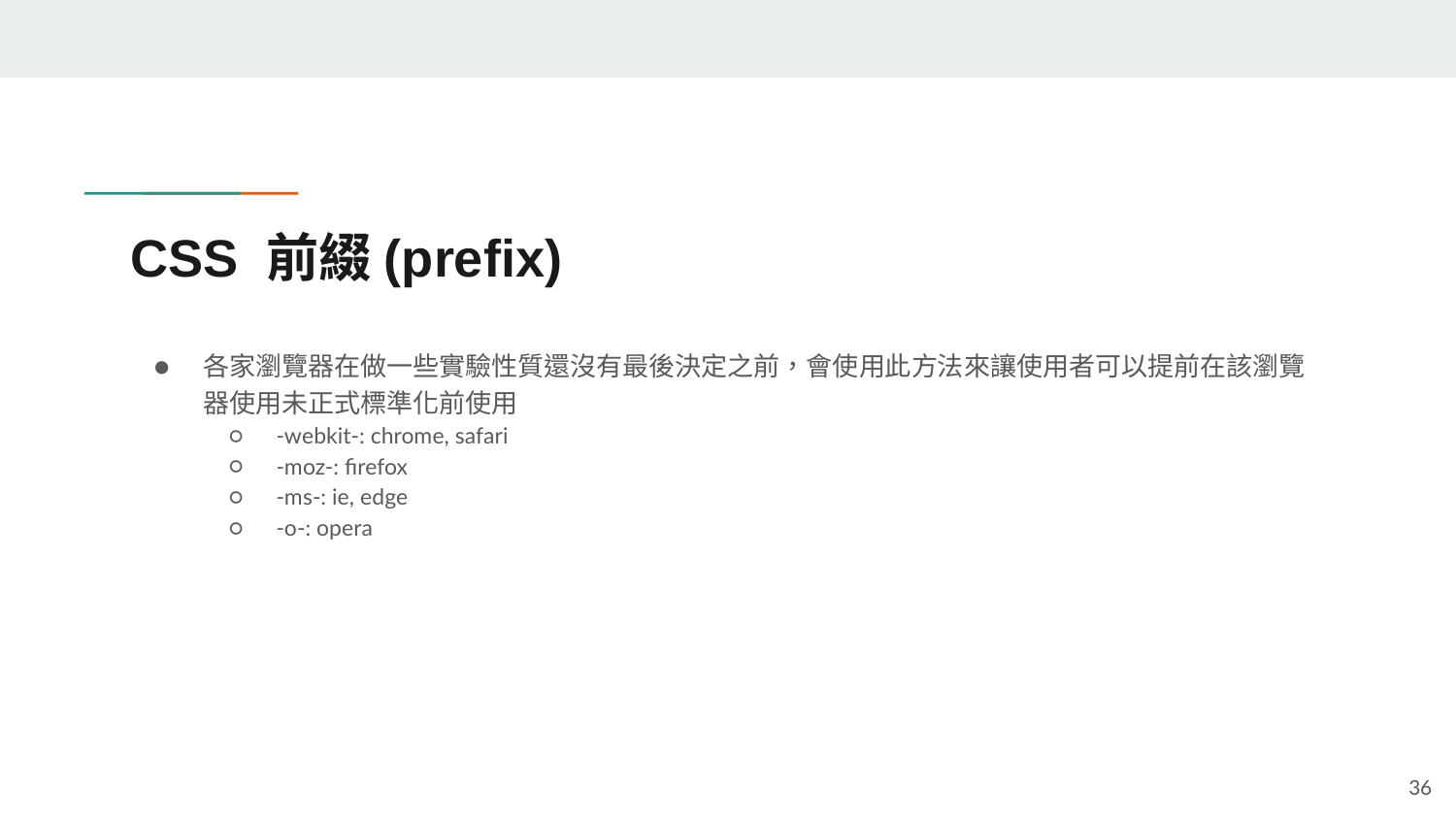

# CSS 前綴(prefix)
各家瀏覽器在做一些實驗性質還沒有最後決定之前，會使用此方法來讓使用者可以提前在該瀏覽器使用未正式標準化前使用
-webkit-: chrome, safari
-moz-: firefox
-ms-: ie, edge
-o-: opera
36